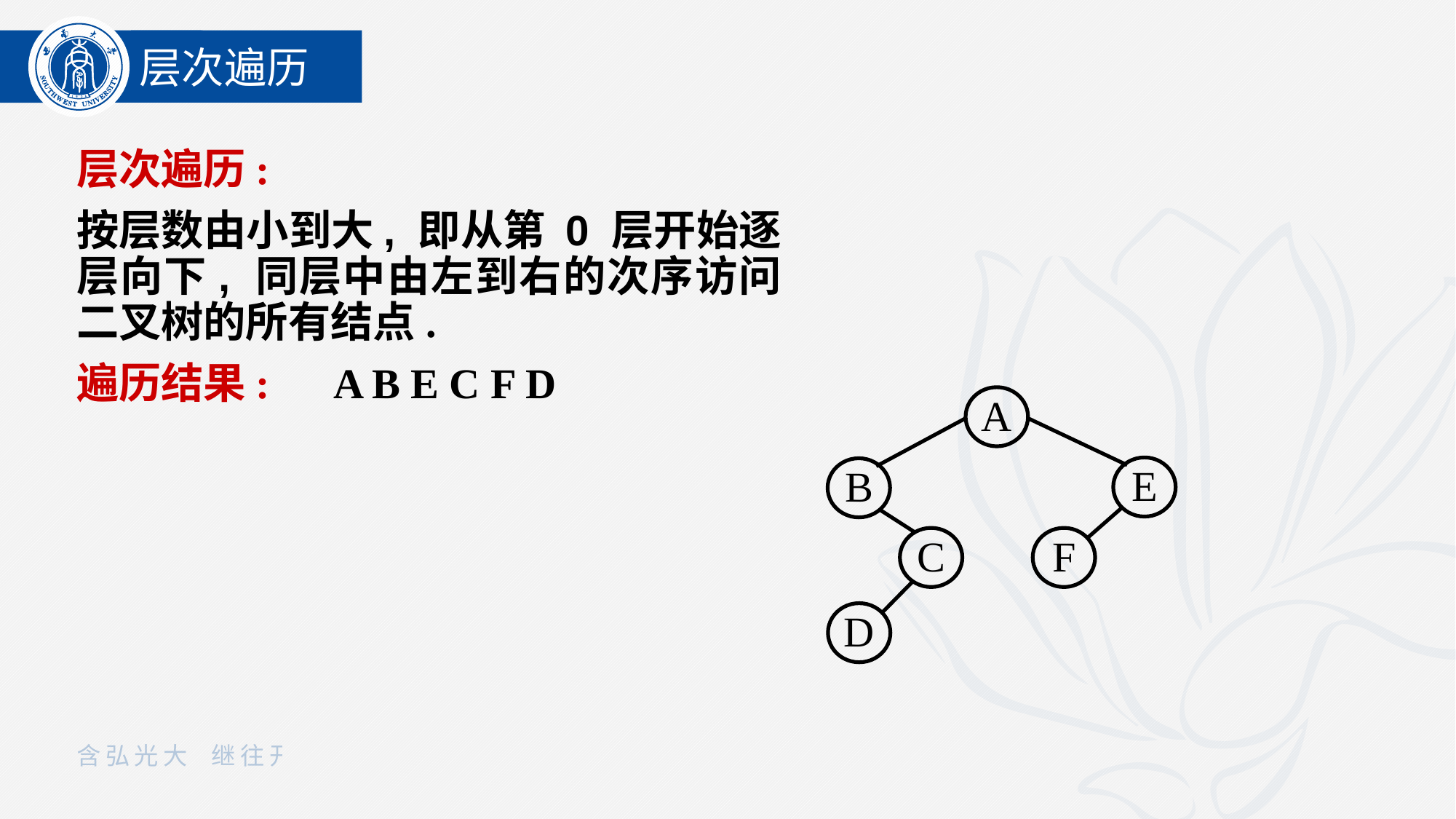

层次遍历
层次遍历:
按层数由小到大, 即从第 0 层开始逐层向下, 同层中由左到右的次序访问二叉树的所有结点.
遍历结果:      A B E C F D

A

E

B

C

F

D